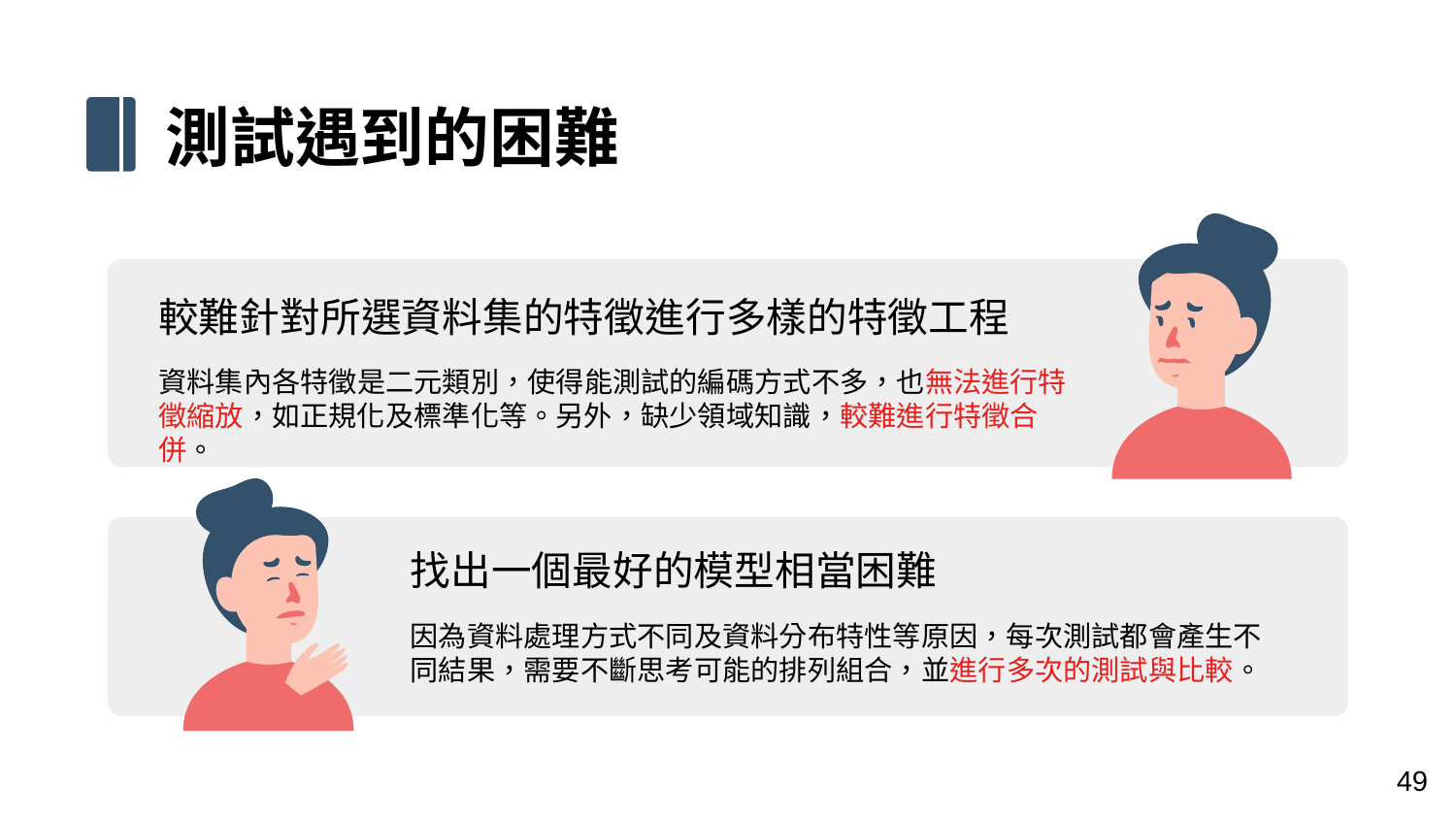

測試遇到的困難

較難針對所選資料集的特徵進行多樣的特徵工程
資料集內各特徵是二元類別，使得能測試的編碼方式不多，也無法進行特徵縮放，如正規化及標準化等。另外，缺少領域知識，較難進行特徵合併。

找出一個最好的模型相當困難
因為資料處理方式不同及資料分布特性等原因，每次測試都會產生不同結果，需要不斷思考可能的排列組合，並進行多次的測試與比較。
49